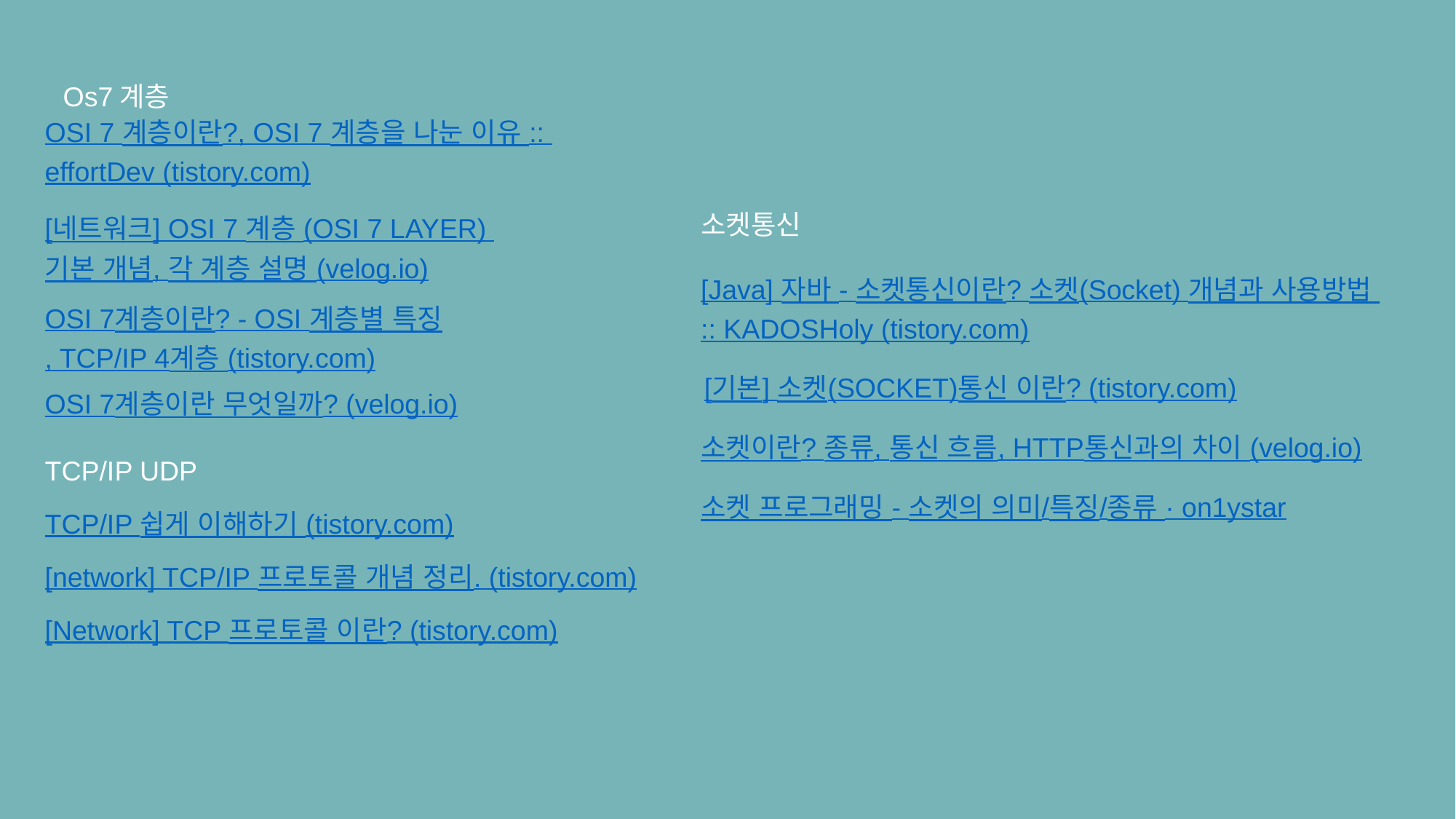

Os7계층
OSI 7 계층이란?, OSI 7 계층을 나눈 이유 :: effortDev (tistory.com)
소켓통신
[네트워크] OSI 7 계층 (OSI 7 LAYER) 기본 개념, 각 계층 설명 (velog.io)
[Java] 자바 - 소켓통신이란? 소켓(Socket) 개념과 사용방법 :: KADOSHoly (tistory.com)
OSI 7계층이란? - OSI 계층별 특징, TCP/IP 4계층 (tistory.com)
[기본] 소켓(SOCKET)통신 이란? (tistory.com)
OSI 7계층이란 무엇일까? (velog.io)
소켓이란? 종류, 통신 흐름, HTTP통신과의 차이 (velog.io)
TCP/IP UDP
소켓 프로그래밍 - 소켓의 의미/특징/종류 · on1ystar
TCP/IP 쉽게 이해하기 (tistory.com)
[network] TCP/IP 프로토콜 개념 정리. (tistory.com)
[Network] TCP 프로토콜 이란? (tistory.com)